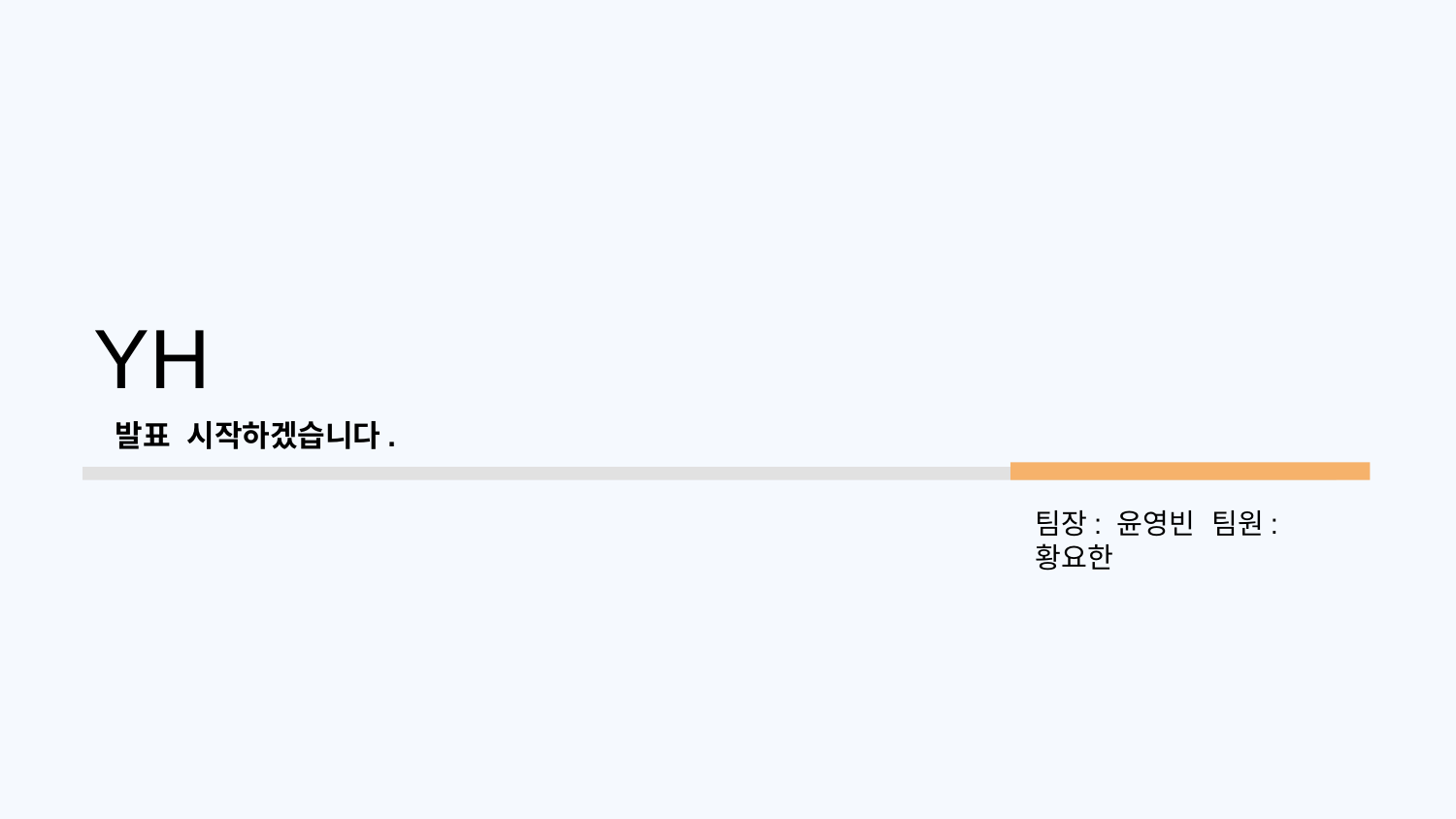

# YH

발표  시작하겠습니다.

팀장: 윤영빈  팀원: 황요한